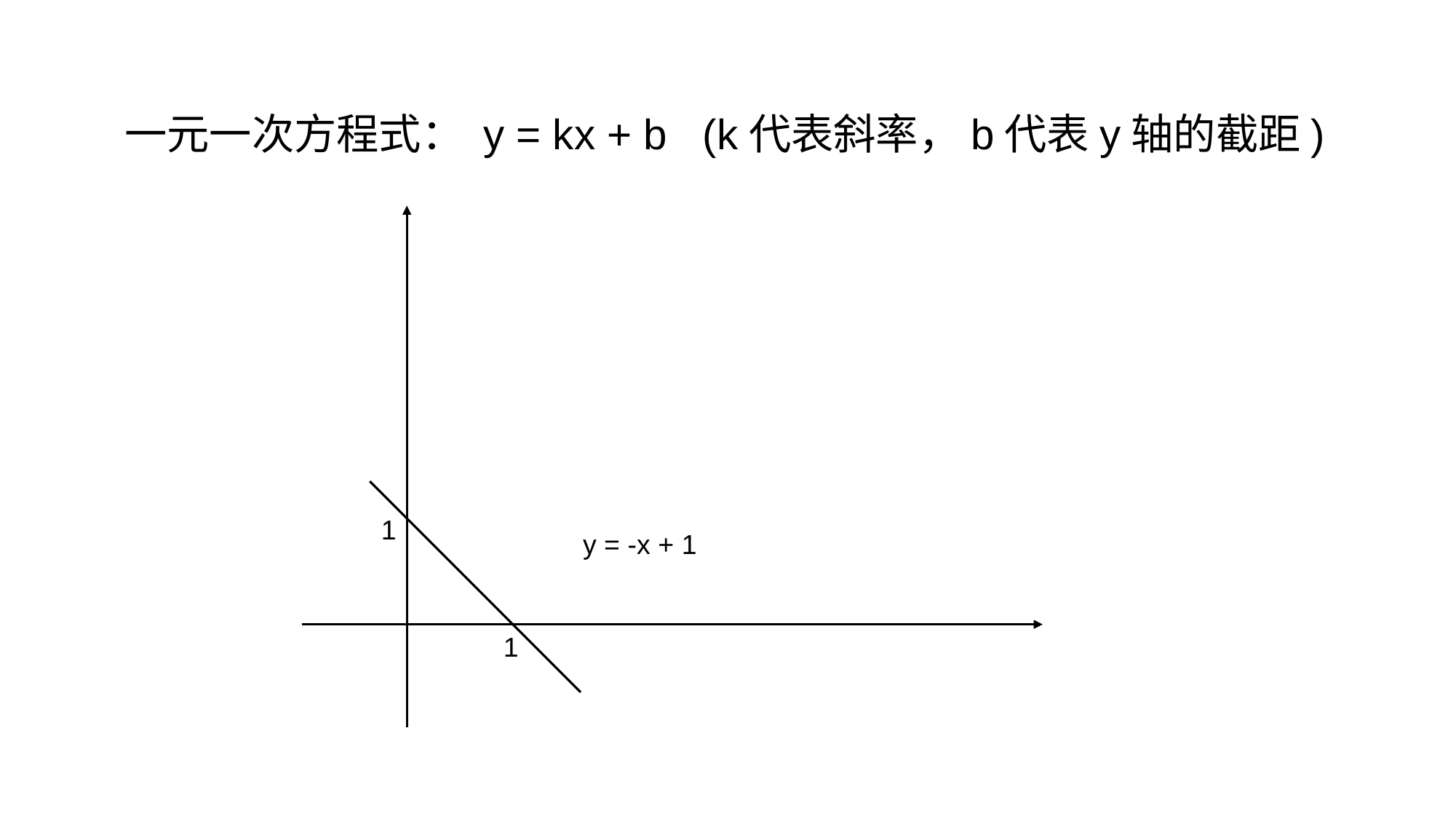

一元一次方程式： y = kx + b   (k代表斜率，b代表y轴的截距)
1
y = -x + 1
1